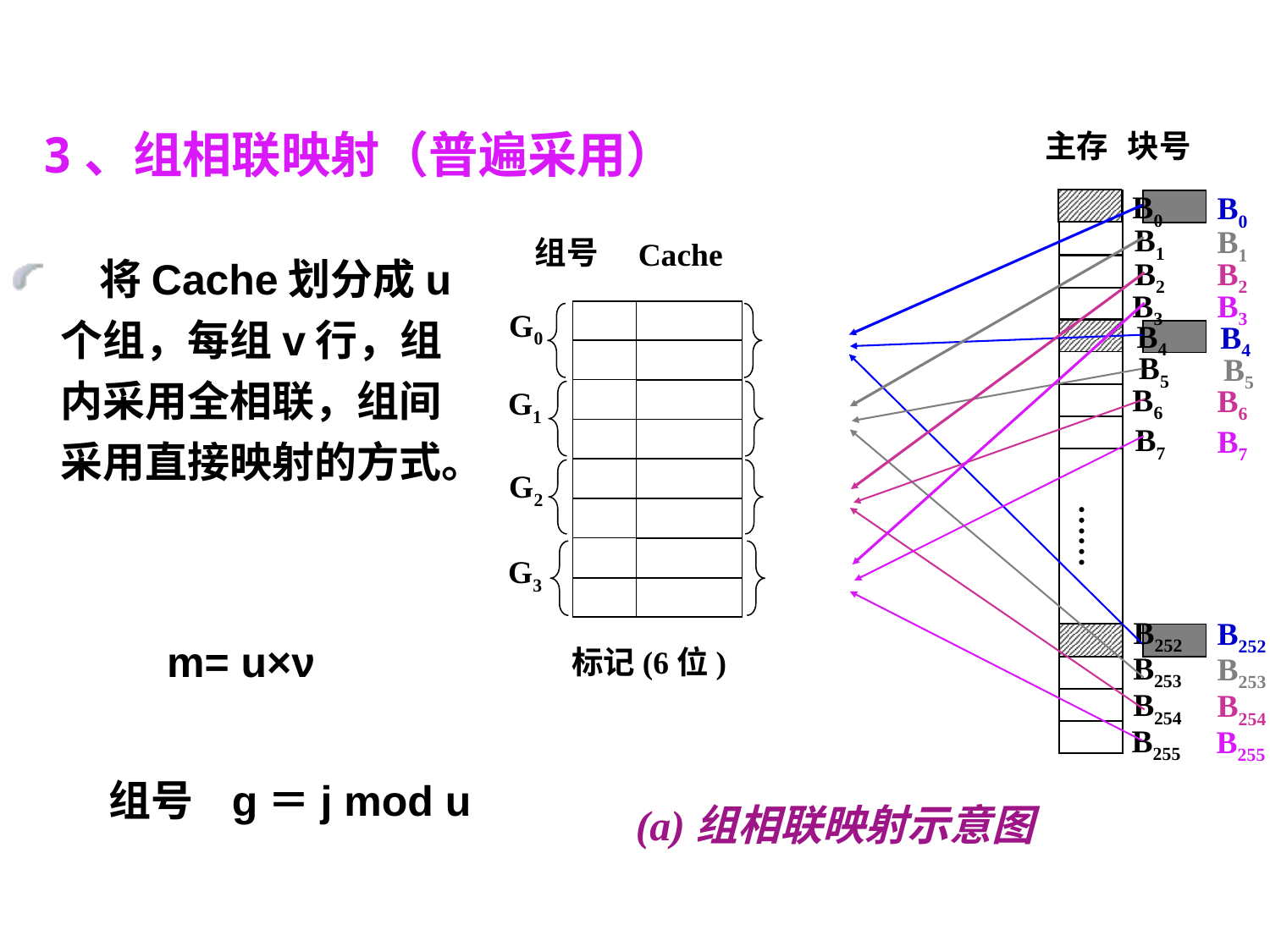

3、组相联映射（普遍采用）
主存
B0

B1

B2

B3

B4

B7

……

B255
组号
Cache

G0

G1

G2

G3

标记(6位)
块号
B254
B252
(a)组相联映射示意图
B5
B253
B6
B0

B1
   将Cache划分成u个组，每组v行，组内采用全相联，组间采用直接映射的方式。

             m= u×ν

         组号   g＝j mod u

B2

B3

B4

B5

B6

B7

B252

B253
B254
B255